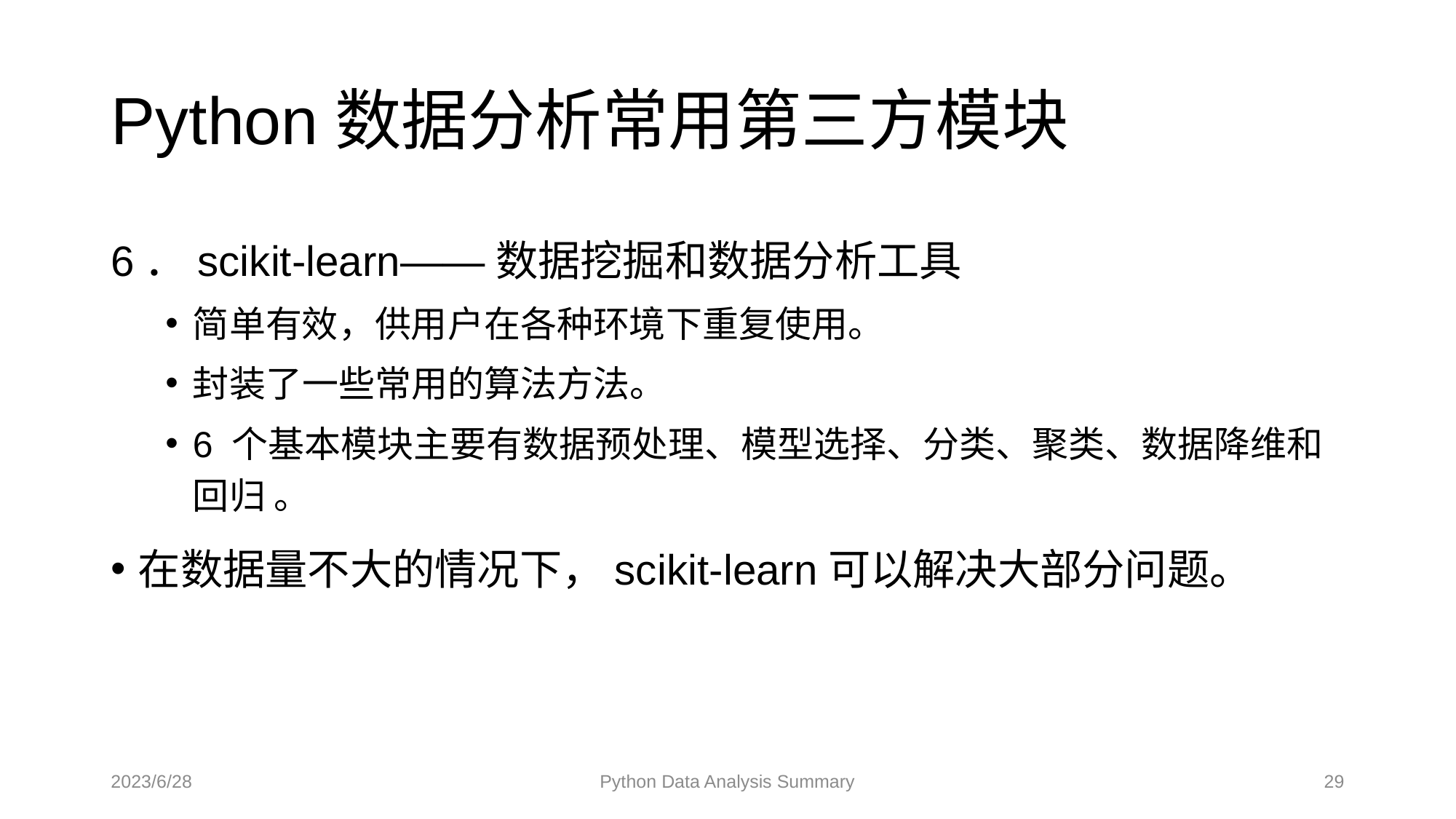

# Python数据分析常用第三方模块
6．scikit-learn——数据挖掘和数据分析工具
简单有效，供用户在各种环境下重复使用。
封装了一些常用的算法方法。
6 个基本模块主要有数据预处理、模型选择、分类、聚类、数据降维和回归 。
在数据量不大的情况下，scikit-learn可以解决大部分问题。
2023/6/28
Python Data Analysis Summary
29